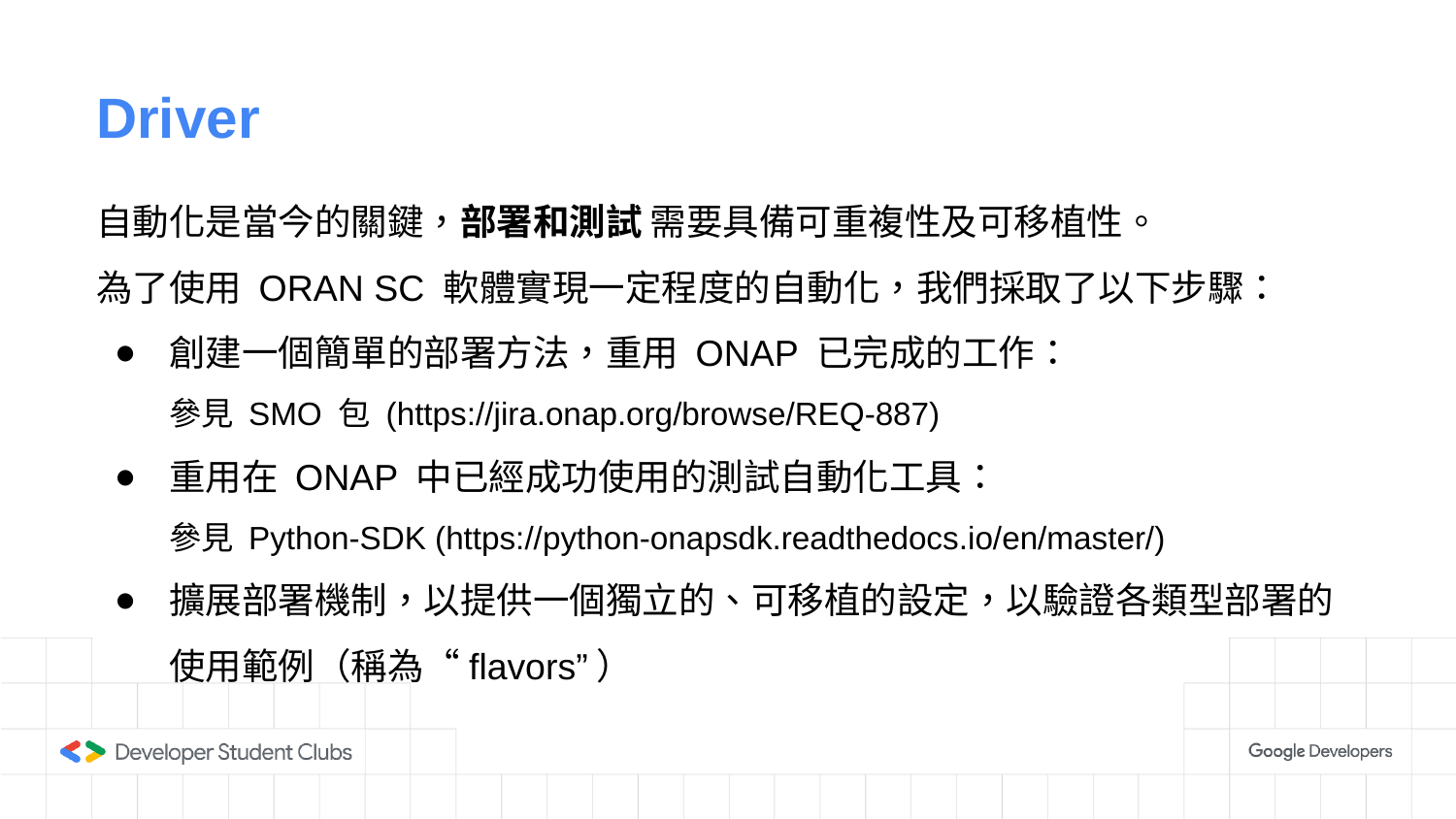

# Driver
自動化是當今的關鍵，部署和測試 需要具備可重複性及可移植性。
為了使用 ORAN SC 軟體實現一定程度的自動化，我們採取了以下步驟：
創建一個簡單的部署方法，重用 ONAP 已完成的工作：
參見 SMO 包 (https://jira.onap.org/browse/REQ-887)
重用在 ONAP 中已經成功使用的測試自動化工具：
參見 Python-SDK (https://python-onapsdk.readthedocs.io/en/master/)
擴展部署機制，以提供一個獨立的、可移植的設定，以驗證各類型部署的使用範例（稱為“flavors”）